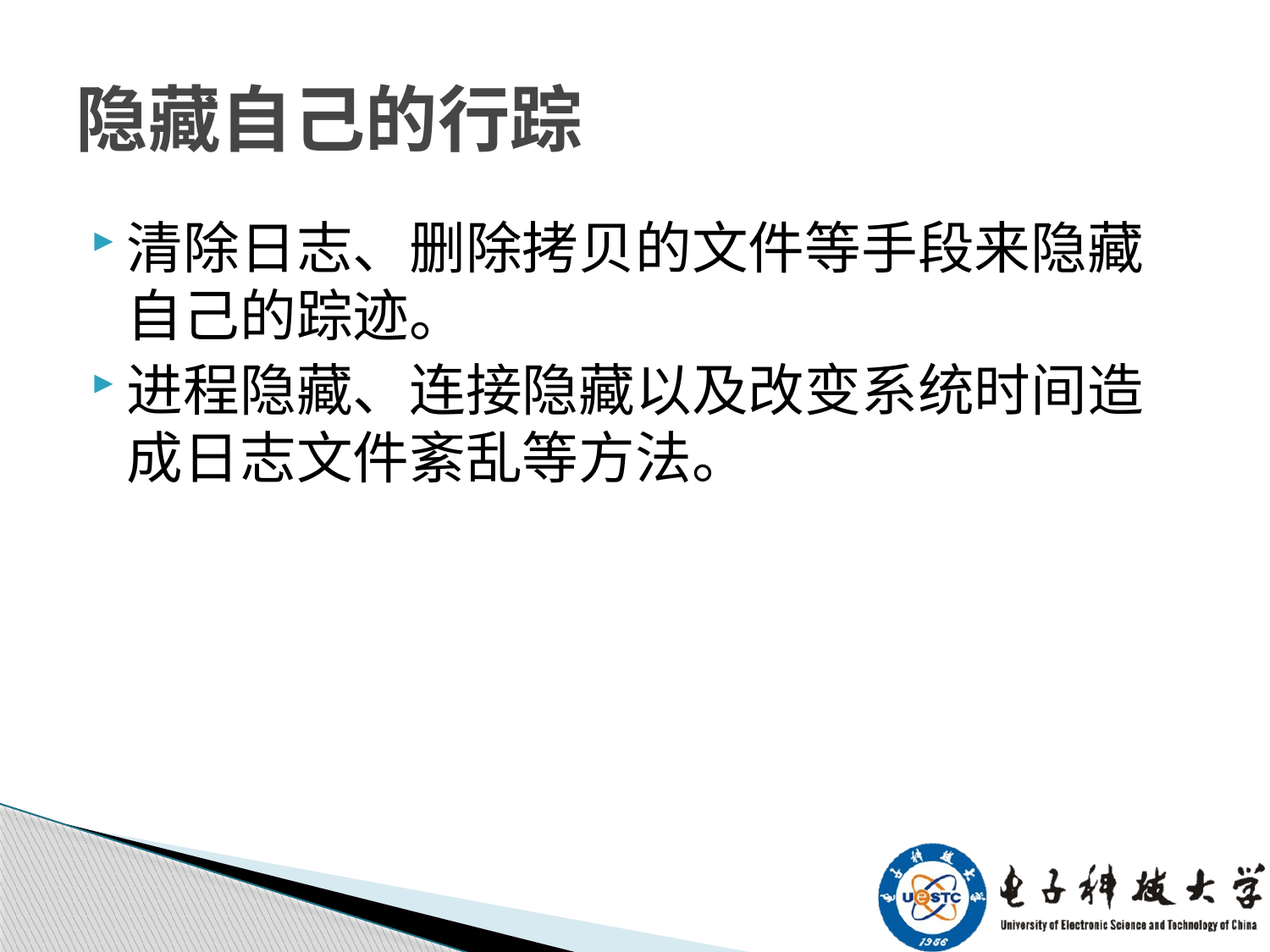

# 隐藏自己的行踪
清除日志、删除拷贝的文件等手段来隐藏自己的踪迹。
进程隐藏、连接隐藏以及改变系统时间造成日志文件紊乱等方法。
82